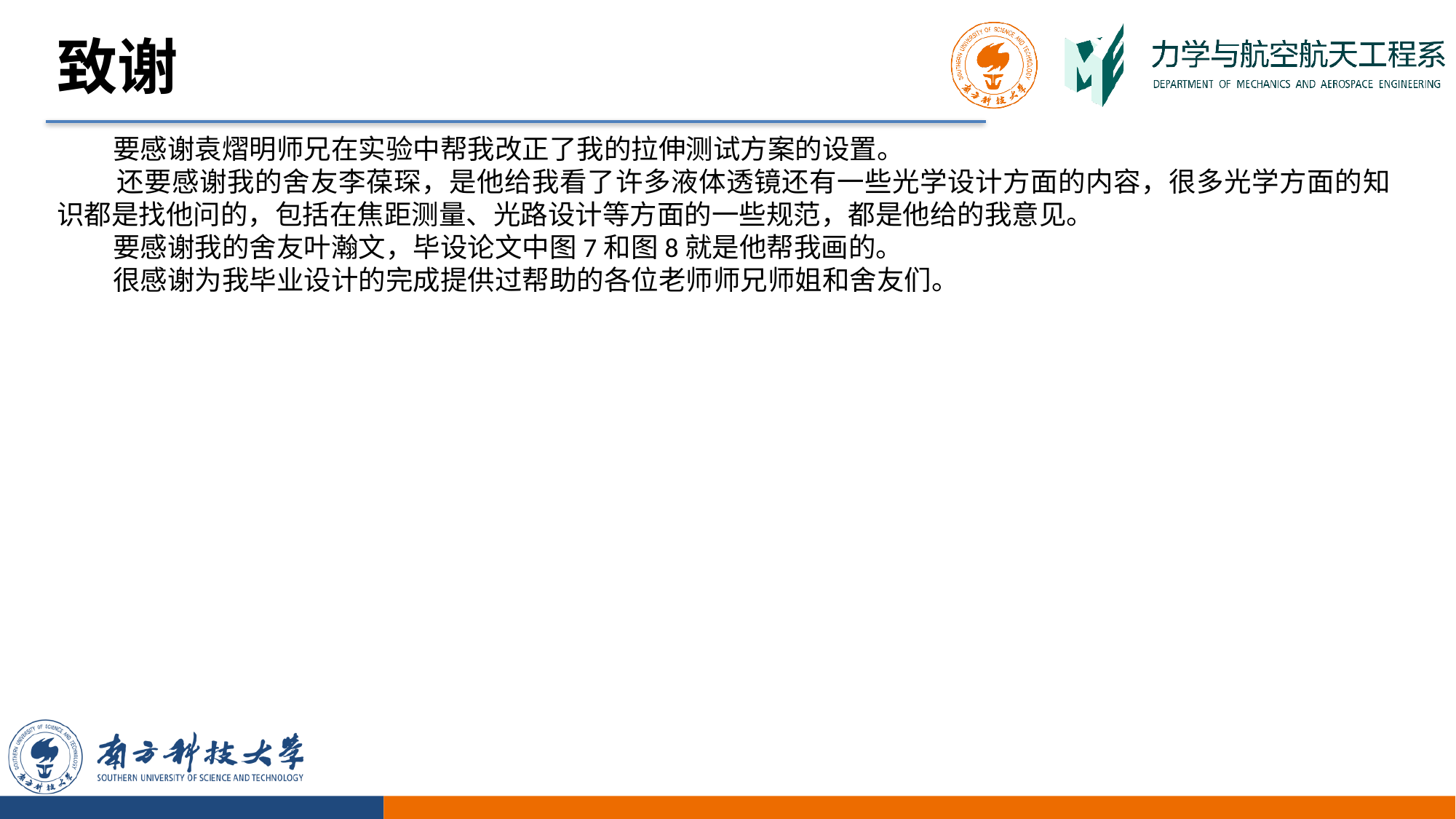

# 致谢
        要感谢袁熠明师兄在实验中帮我改正了我的拉伸测试方案的设置。
        还要感谢我的舍友李葆琛，是他给我看了许多液体透镜还有一些光学设计方面的内容，很多光学方面的知识都是找他问的，包括在焦距测量、光路设计等方面的一些规范，都是他给的我意见。
        要感谢我的舍友叶瀚文，毕设论文中图7和图8就是他帮我画的。
        很感谢为我毕业设计的完成提供过帮助的各位老师师兄师姐和舍友们。